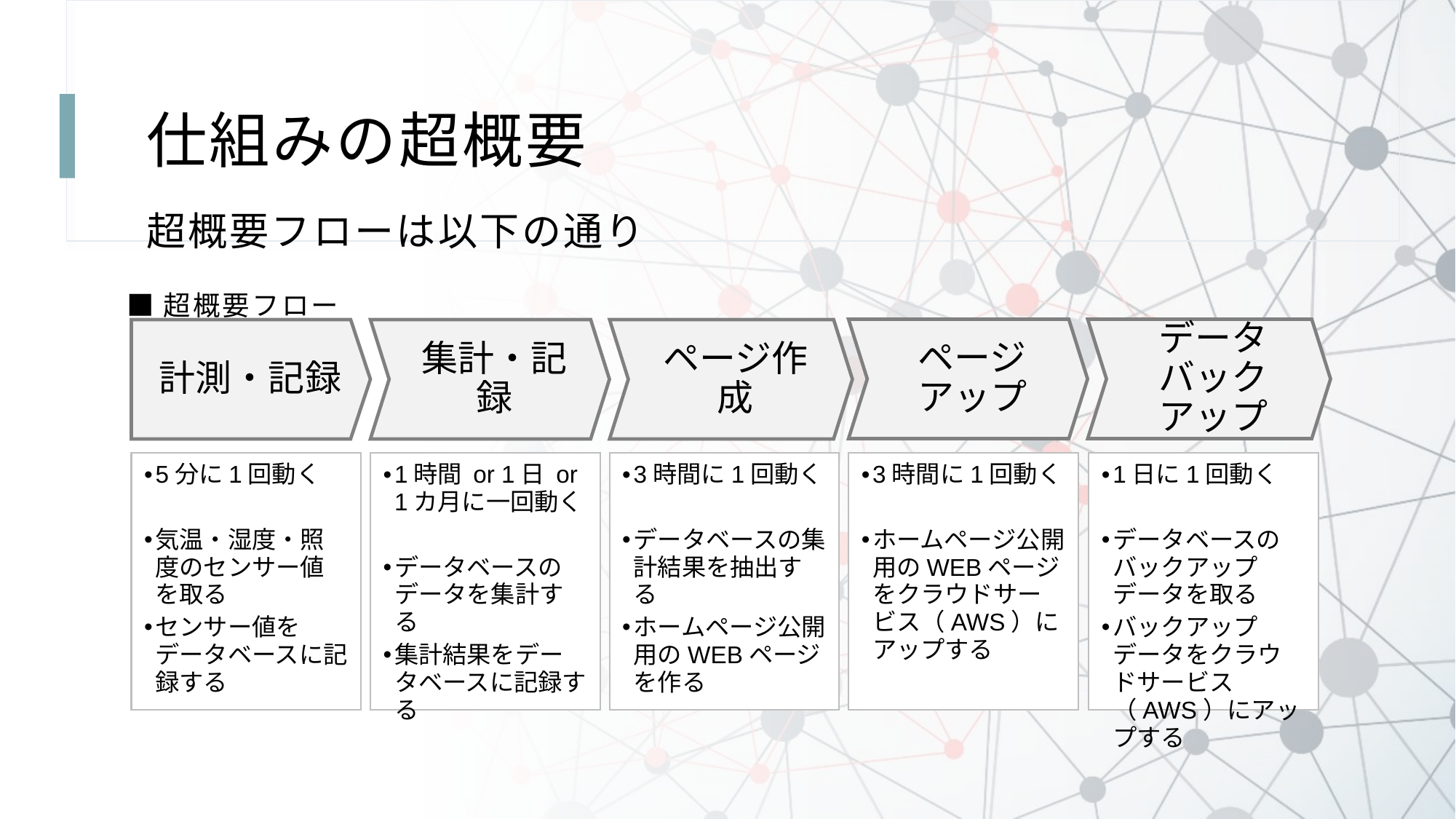

# 仕組みの超概要
超概要フローは以下の通り
■超概要フロー
ページアップ
データ
バックアップ
計測・記録
集計・記録
ページ作成
5分に1回動く

気温・湿度・照度のセンサー値を取る
センサー値をデータベースに記録する
1時間 or 1日 or 1カ月に一回動く

データベースのデータを集計する
集計結果をデータベースに記録する
3時間に1回動く

データベースの集計結果を抽出する
ホームページ公開用のWEBページを作る
3時間に1回動く

ホームページ公開用のWEBページをクラウドサービス（AWS）にアップする
1日に1回動く

データベースのバックアップデータを取る
バックアップデータをクラウドサービス（AWS）にアップする